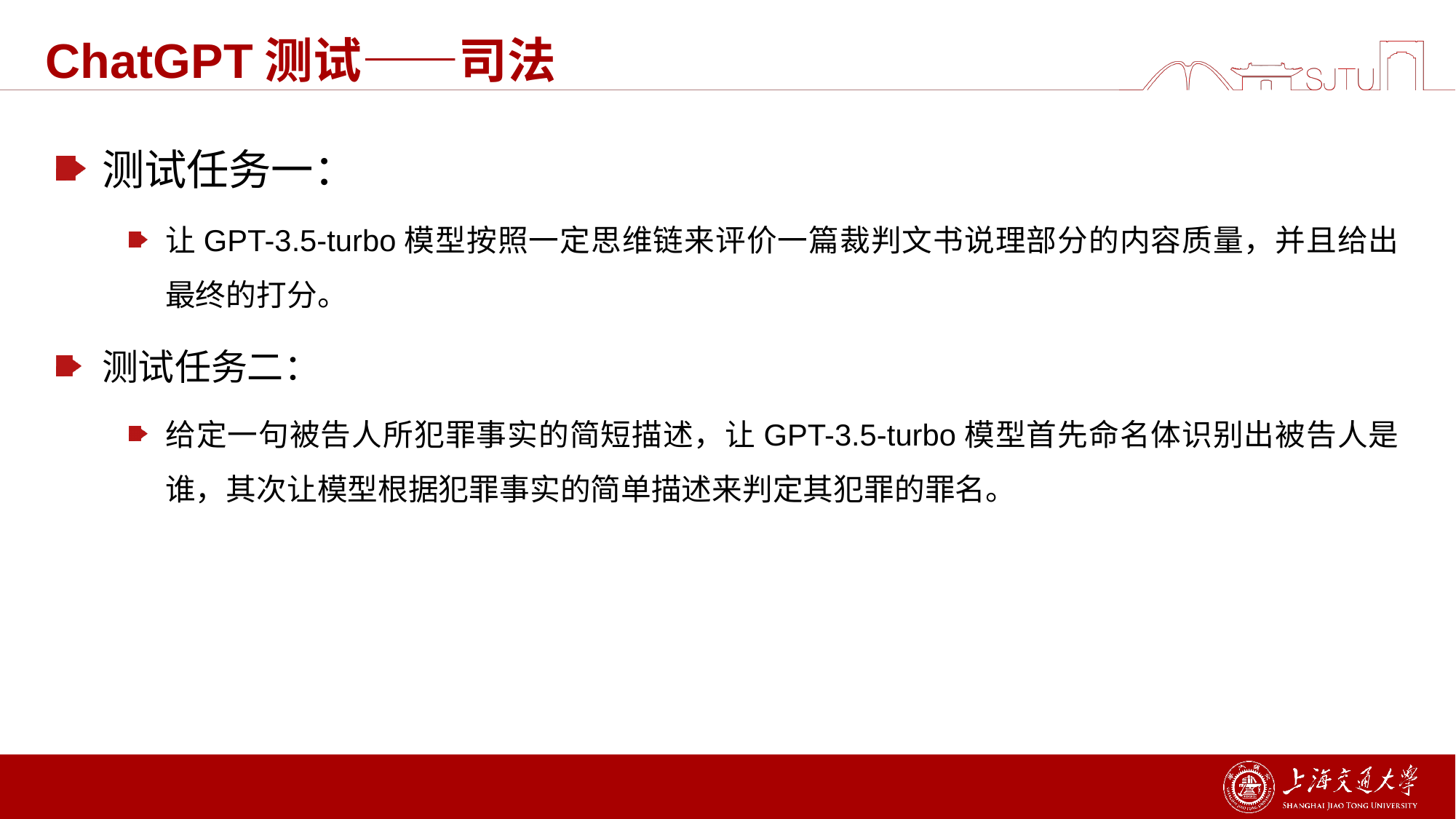

# ChatGPT测试——司法
测试任务一：
让GPT-3.5-turbo模型按照一定思维链来评价一篇裁判文书说理部分的内容质量，并且给出最终的打分。
测试任务二：
给定一句被告人所犯罪事实的简短描述，让GPT-3.5-turbo模型首先命名体识别出被告人是谁，其次让模型根据犯罪事实的简单描述来判定其犯罪的罪名。